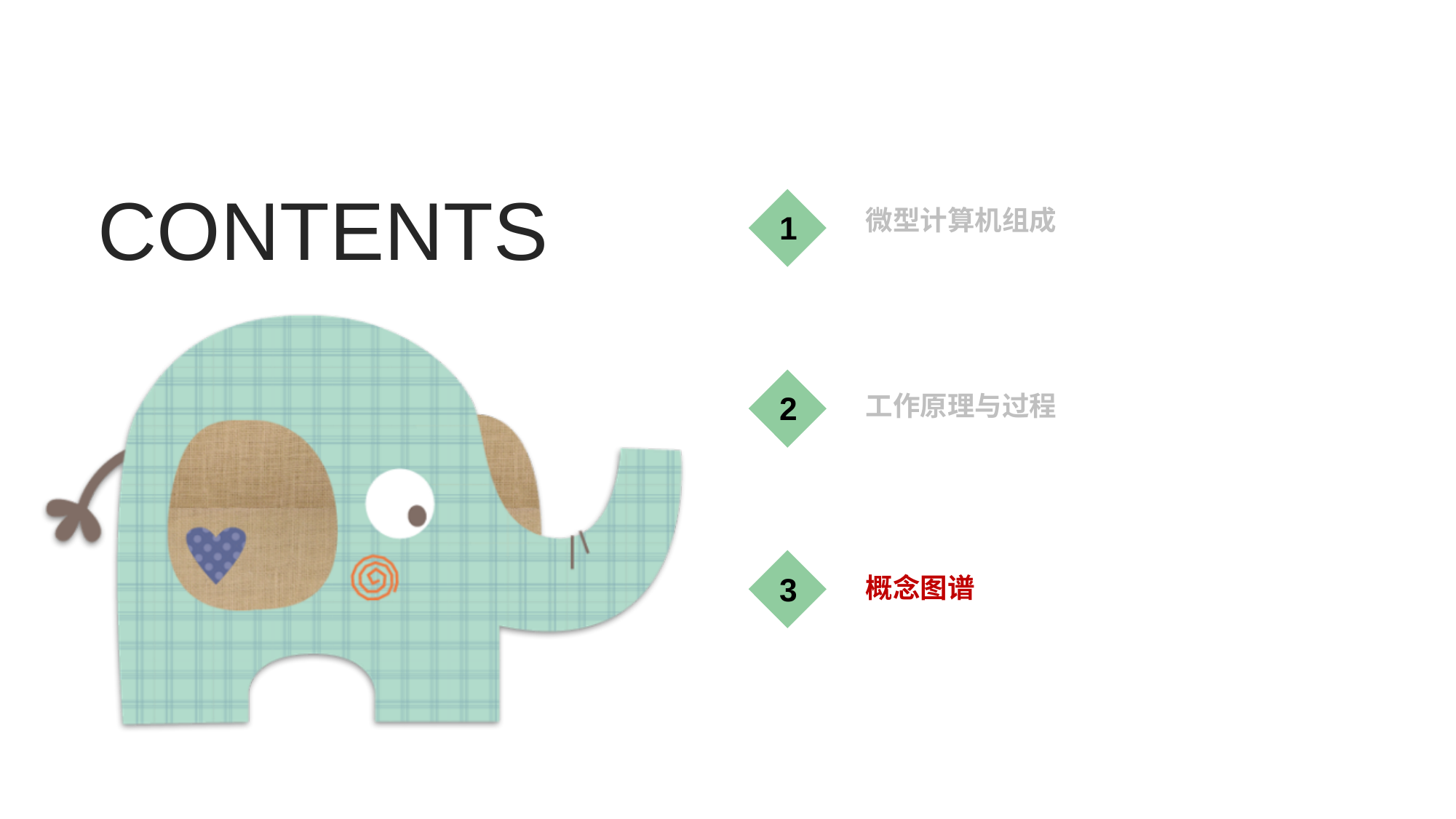

CONTENTS

1
微型计算机组成

2
工作原理与过程

3
概念图谱